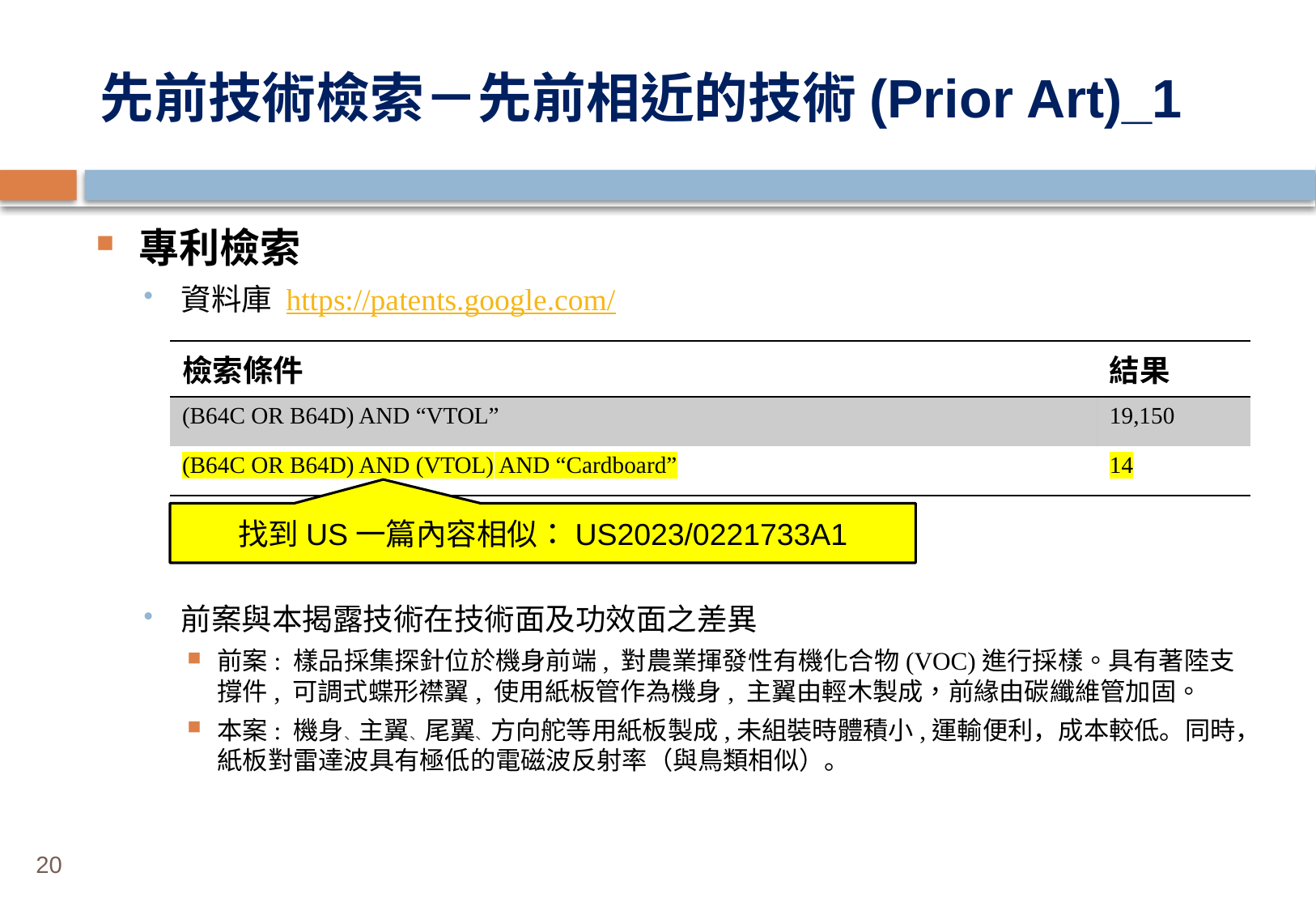

# 先前技術檢索－先前相近的技術(Prior Art)_1
專利檢索
資料庫 https://patents.google.com/

前案與本揭露技術在技術面及功效面之差異
前案: 樣品採集探針位於機身前端, 對農業揮發性有機化合物(VOC)進行採樣。具有著陸支撐件, 可調式蝶形襟翼, 使用紙板管作為機身, 主翼由輕木製成，前緣由碳纖維管加固。
本案: 機身、主翼、尾翼、方向舵等用紙板製成,未組裝時體積小,運輸便利，成本較低。同時，紙板對雷達波具有極低的電磁波反射率（與鳥類相似）。
| 檢索條件 | 結果 |
| --- | --- |
| (B64C OR B64D) AND “VTOL” | 19,150 |
| (B64C OR B64D) AND (VTOL) AND “Cardboard” | 14 |
找到US一篇內容相似：US2023/0221733A1
20